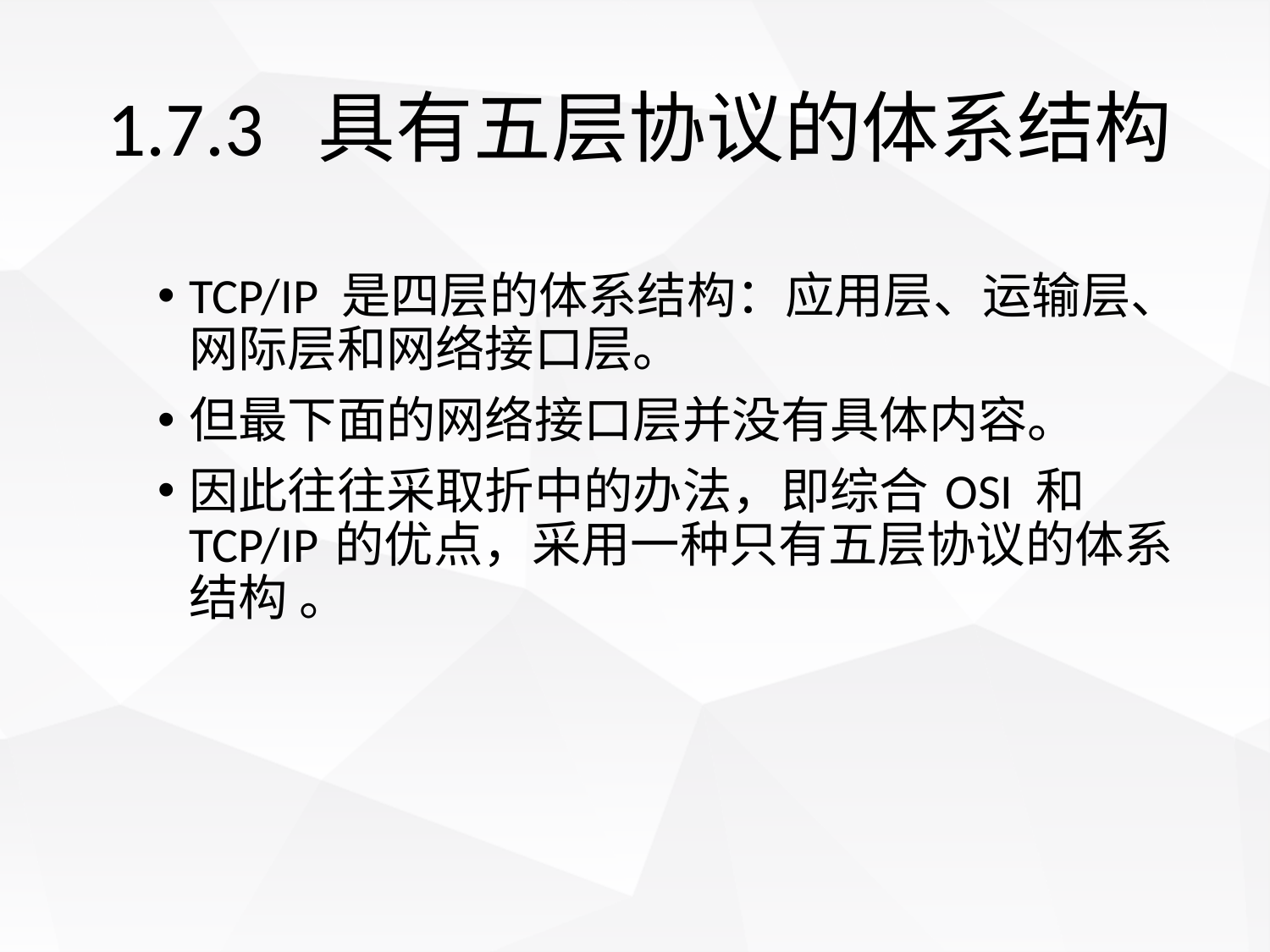

# 1.7.3  具有五层协议的体系结构
TCP/IP 是四层的体系结构：应用层、运输层、网际层和网络接口层。
但最下面的网络接口层并没有具体内容。
因此往往采取折中的办法，即综合 OSI 和 TCP/IP 的优点，采用一种只有五层协议的体系结构 。